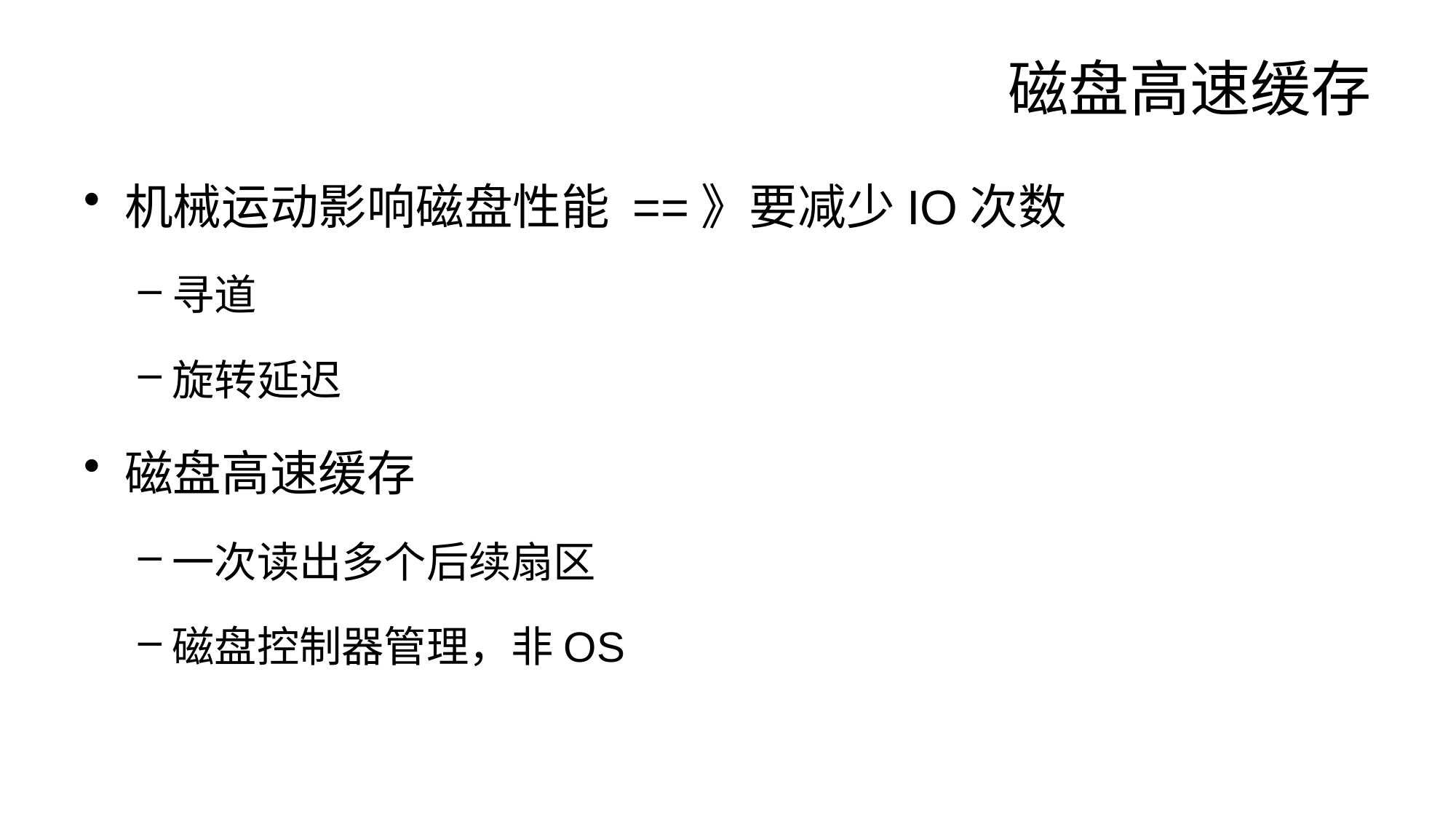

# 磁盘高速缓存
机械运动影响磁盘性能 ==》要减少IO次数
寻道
旋转延迟
磁盘高速缓存
一次读出多个后续扇区
磁盘控制器管理，非OS